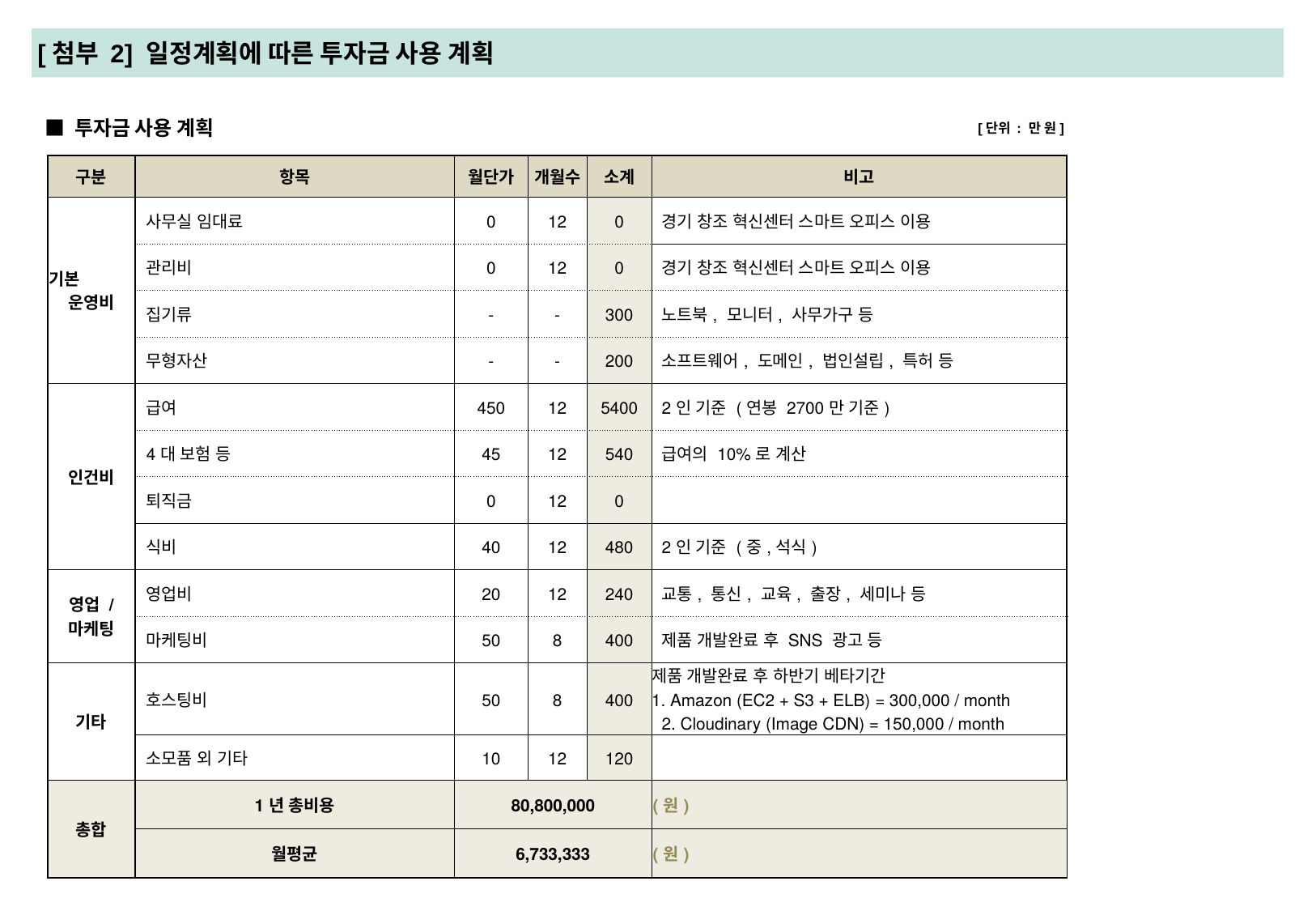

# [첨부 2] 일정계획에 따른 투자금 사용 계획
■ 투자금 사용 계획
[단위 : 만 원]
| 구분 | 항목 | 월단가 | 개월수 | 소계 | 비고 |
| --- | --- | --- | --- | --- | --- |
| 기본 운영비 | 사무실 임대료 | 0 | 12 | 0 | 경기 창조 혁신센터 스마트 오피스 이용 |
|  | 관리비 | 0 | 12 | 0 | 경기 창조 혁신센터 스마트 오피스 이용 |
|  | 집기류 | - | - | 300 | 노트북, 모니터, 사무가구 등 |
|  | 무형자산 | - | - | 200 | 소프트웨어, 도메인, 법인설립, 특허 등 |
| 인건비 | 급여 | 450 | 12 | 5400 | 2인 기준 (연봉 2700만 기준) |
|  | 4대 보험 등 | 45 | 12 | 540 | 급여의 10%로 계산 |
|  | 퇴직금 | 0 | 12 | 0 |  |
|  | 식비 | 40 | 12 | 480 | 2인 기준 (중,석식) |
| 영업 / 마케팅 | 영업비 | 20 | 12 | 240 | 교통, 통신, 교육, 출장, 세미나 등 |
|  | 마케팅비 | 50 | 8 | 400 | 제품 개발완료 후 SNS 광고 등 |
| 기타 | 호스팅비 | 50 | 8 | 400 | 제품 개발완료 후 하반기 베타기간 1. Amazon (EC2 + S3 + ELB) = 300,000 / month 2. Cloudinary (Image CDN) = 150,000 / month |
|  | 소모품 외 기타 | 10 | 12 | 120 |  |
| 총합 | 1년 총비용 | 80,800,000 |  |  | (원) |
|  | 월평균 | 6,733,333 |  |  | (원) |
13